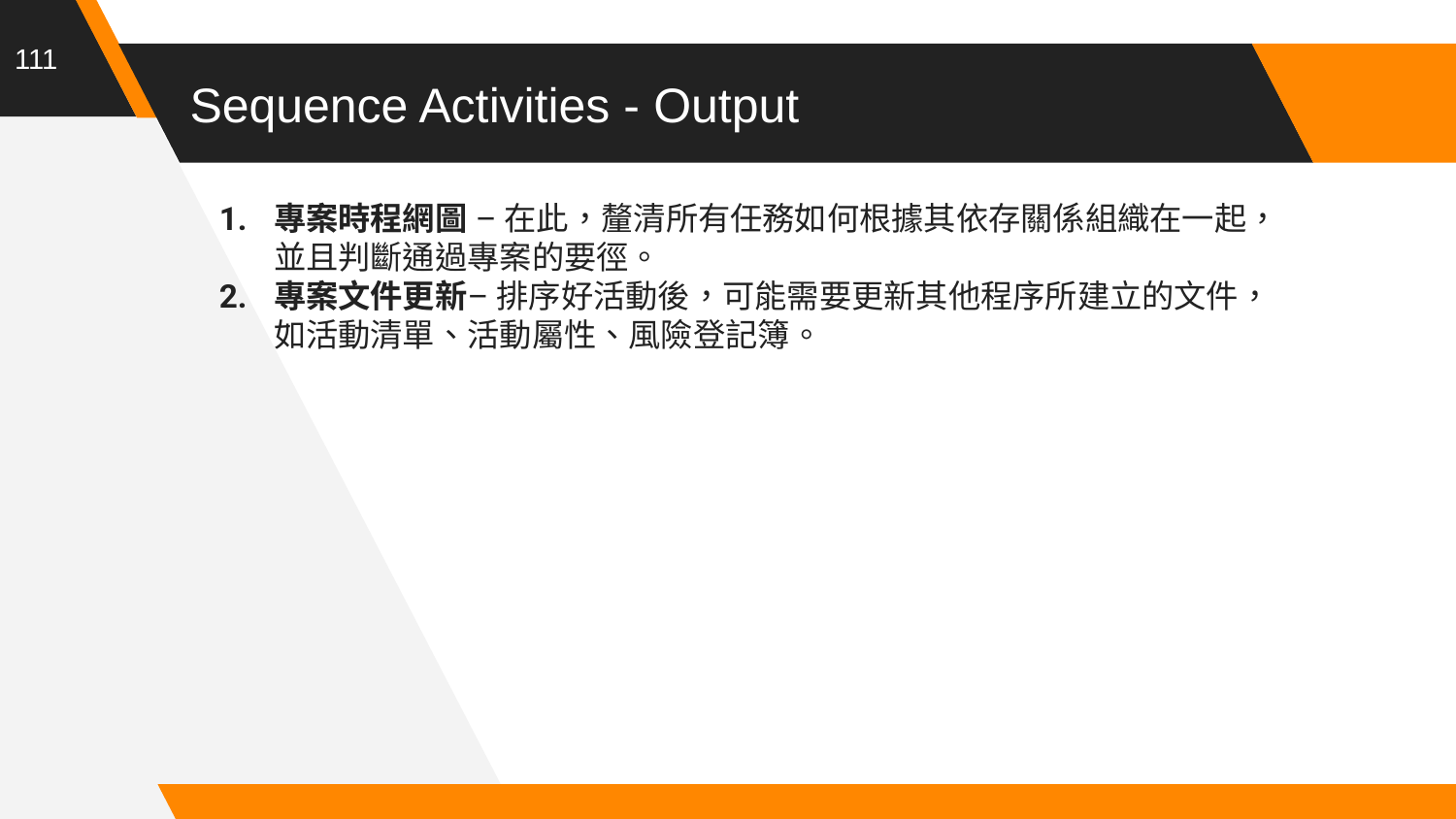

111
# Sequence Activities - Output
專案時程網圖 – 在此，釐清所有任務如何根據其依存關係組織在一起，並且判斷通過專案的要徑。
專案文件更新– 排序好活動後，可能需要更新其他程序所建立的文件，如活動清單、活動屬性、風險登記簿。